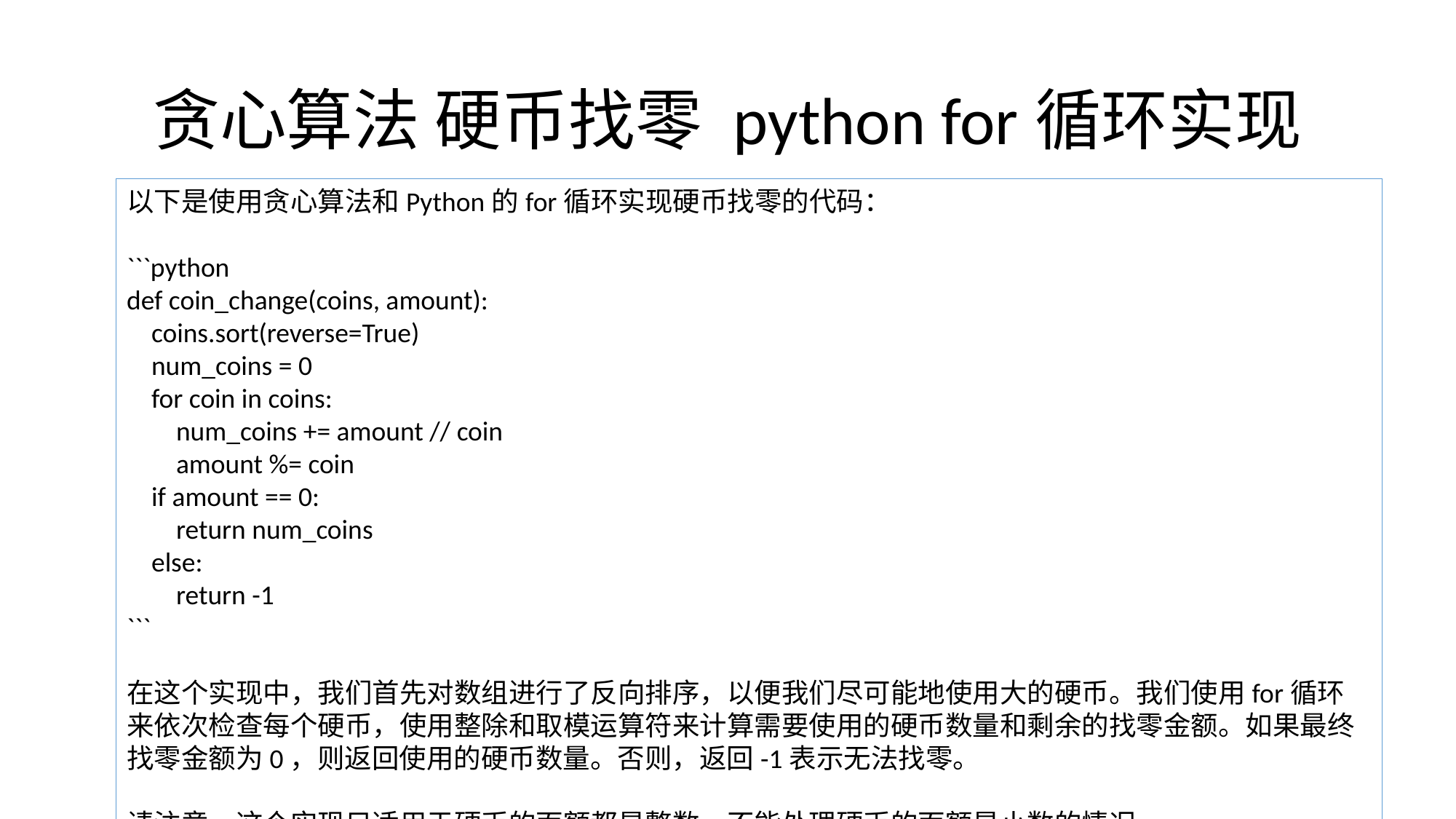

# 贪心算法 硬币找零 python for循环实现
以下是使用贪心算法和Python的for循环实现硬币找零的代码：

```python
def coin_change(coins, amount):
    coins.sort(reverse=True)
    num_coins = 0
    for coin in coins:
        num_coins += amount // coin
        amount %= coin
    if amount == 0:
        return num_coins
    else:
        return -1
```

在这个实现中，我们首先对数组进行了反向排序，以便我们尽可能地使用大的硬币。我们使用for循环来依次检查每个硬币，使用整除和取模运算符来计算需要使用的硬币数量和剩余的找零金额。如果最终找零金额为0，则返回使用的硬币数量。否则，返回-1表示无法找零。

请注意，这个实现只适用于硬币的面额都是整数，不能处理硬币的面额是小数的情况。